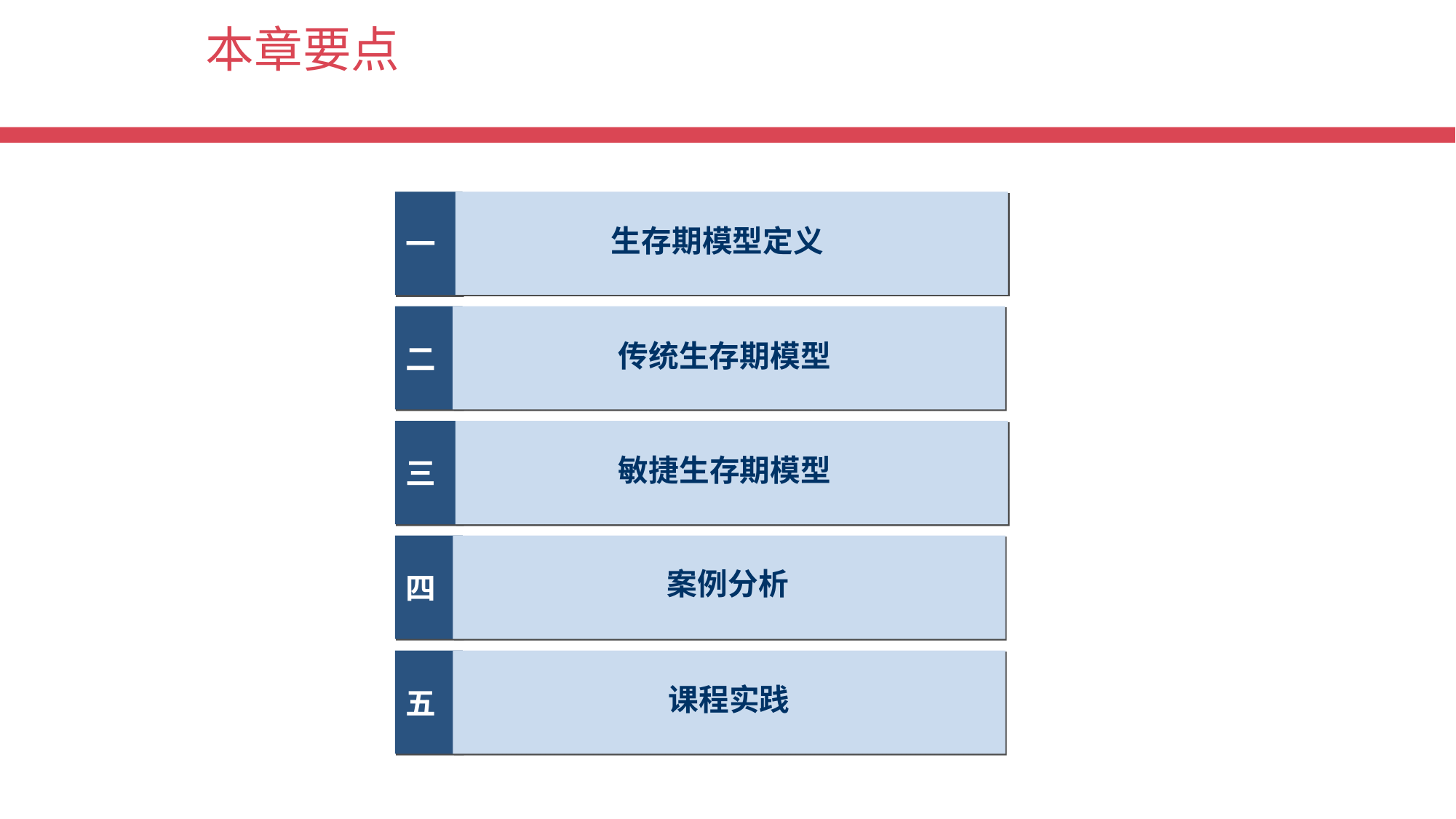

# 本章要点
一

生存期模型定义
二

传统生存期模型
三

敏捷生存期模型
四

案例分析
五

课程实践

101